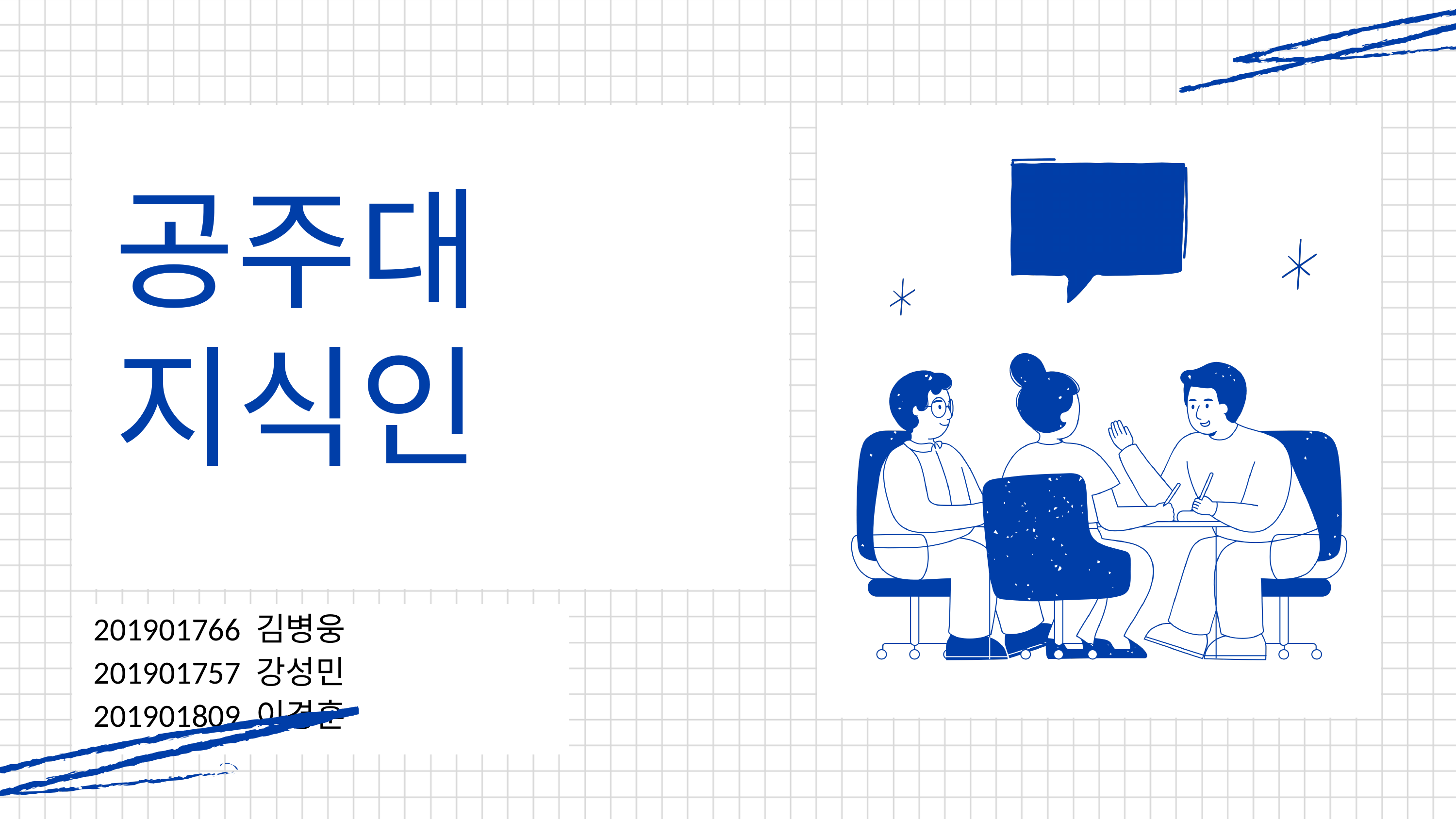

공주대
지식인

201901766 김병웅

201901757 강성민

201901809 이경훈